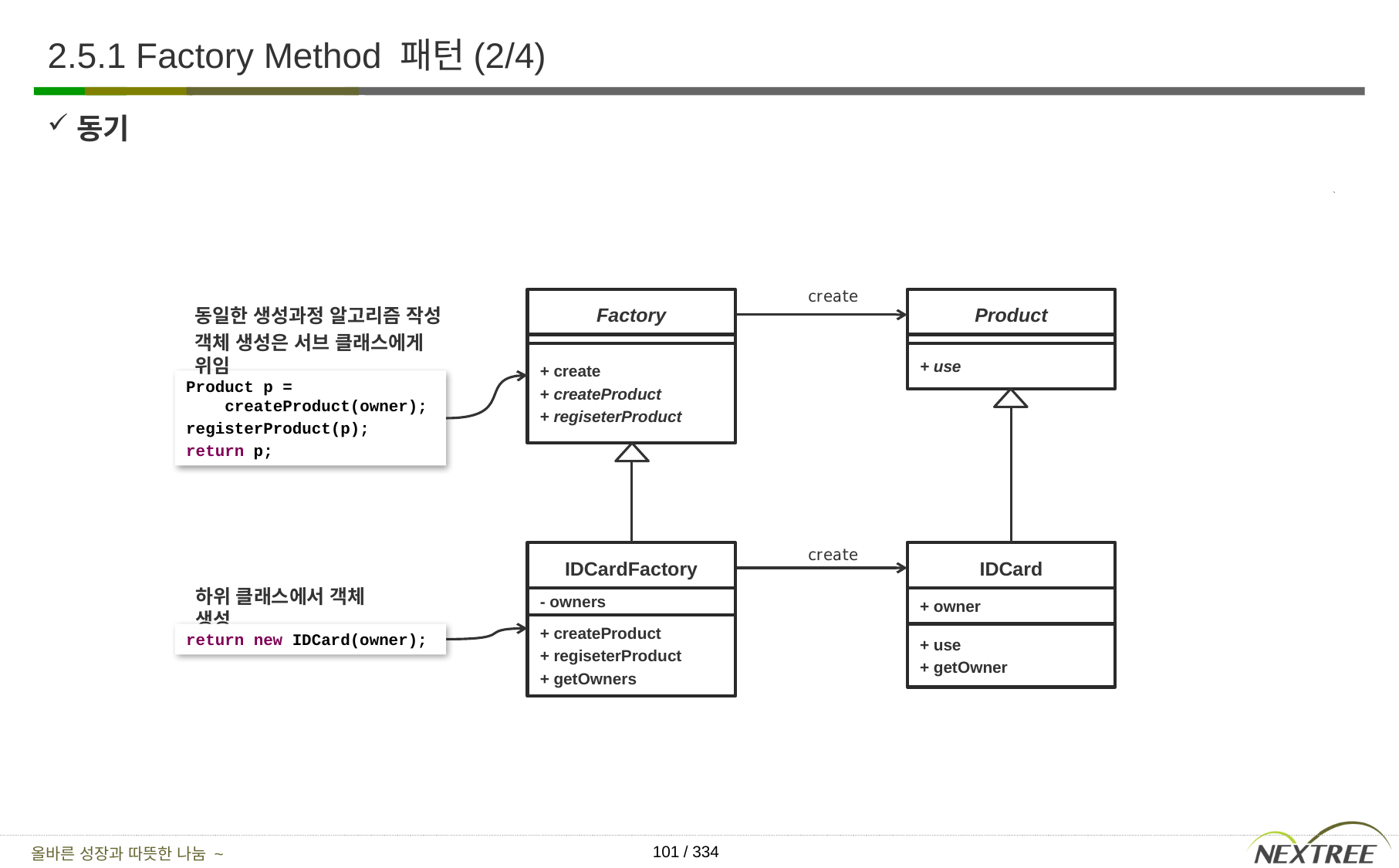

# 2.5.1 Factory Method 패턴(2/4)
동기
create
Factory
Product
동일한 생성과정 알고리즘 작성
객체 생성은 서브 클래스에게 위임

+ create
+ createProduct
+ regiseterProduct
+ use
Product p =
    createProduct(owner);
registerProduct(p);
return p;

create
IDCardFactory
IDCard
하위 클래스에서 객체 생성
- owners
+ owner

+ createProduct
+ regiseterProduct
+ getOwners
return new IDCard(owner);

+ use
+ getOwner